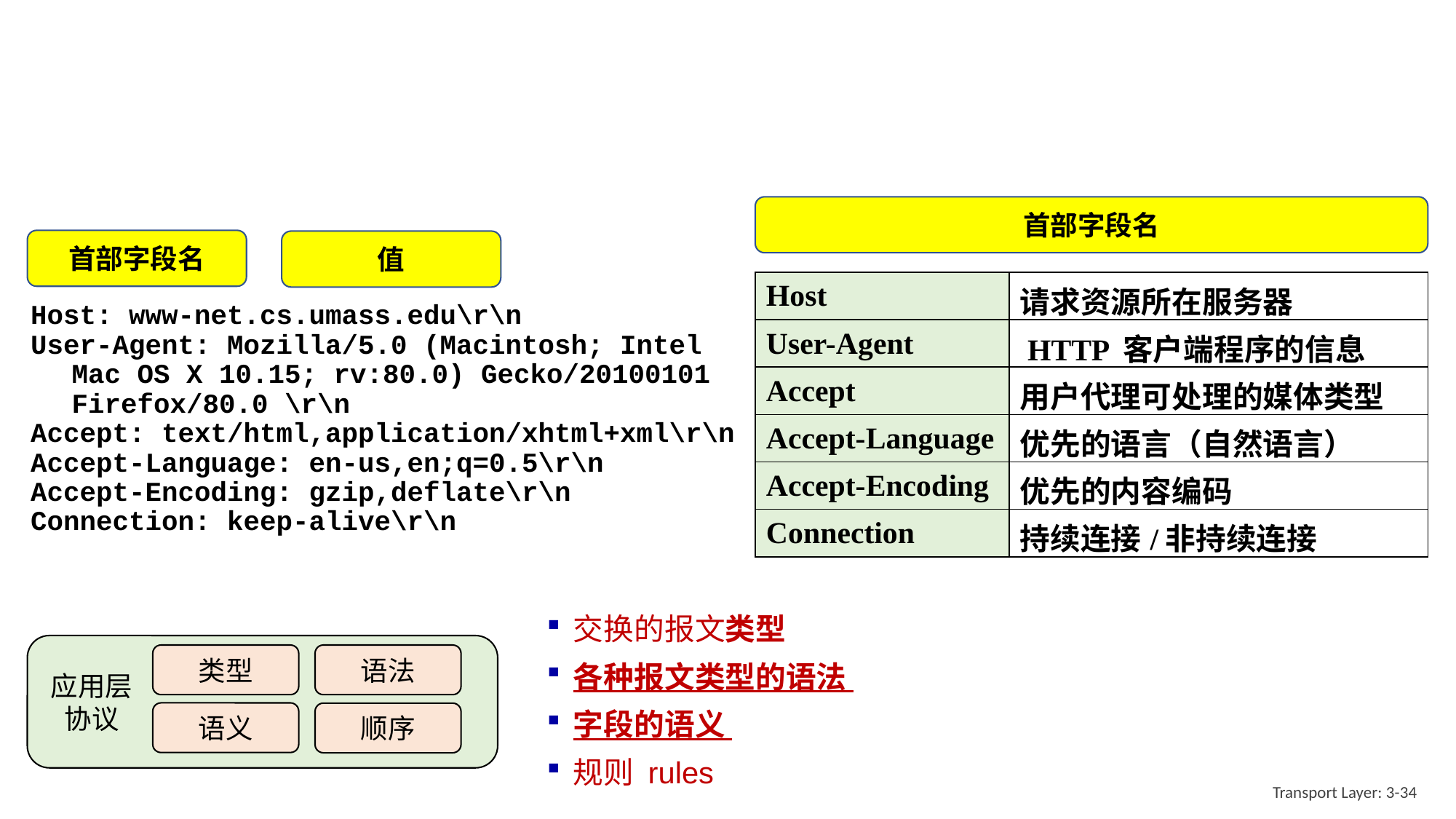

首部字段名
首部字段名
值
| Host | 请求资源所在服务器 |
| --- | --- |
| User-Agent | HTTP 客户端程序的信息 |
| Accept | 用户代理可处理的媒体类型 |
| Accept-Language | 优先的语言（自然语言） |
| Accept-Encoding | 优先的内容编码 |
| Connection | 持续连接/非持续连接 |
Host: www-net.cs.umass.edu\r\n
User-Agent: Mozilla/5.0 (Macintosh; Intel Mac OS X 10.15; rv:80.0) Gecko/20100101 Firefox/80.0 \r\n
Accept: text/html,application/xhtml+xml\r\n
Accept-Language: en-us,en;q=0.5\r\n
Accept-Encoding: gzip,deflate\r\n
Connection: keep-alive\r\n
交换的报文类型
各种报文类型的语法
字段的语义
规则 rules

语法
类型
应用层协议
语义
顺序
Transport Layer: 3-34